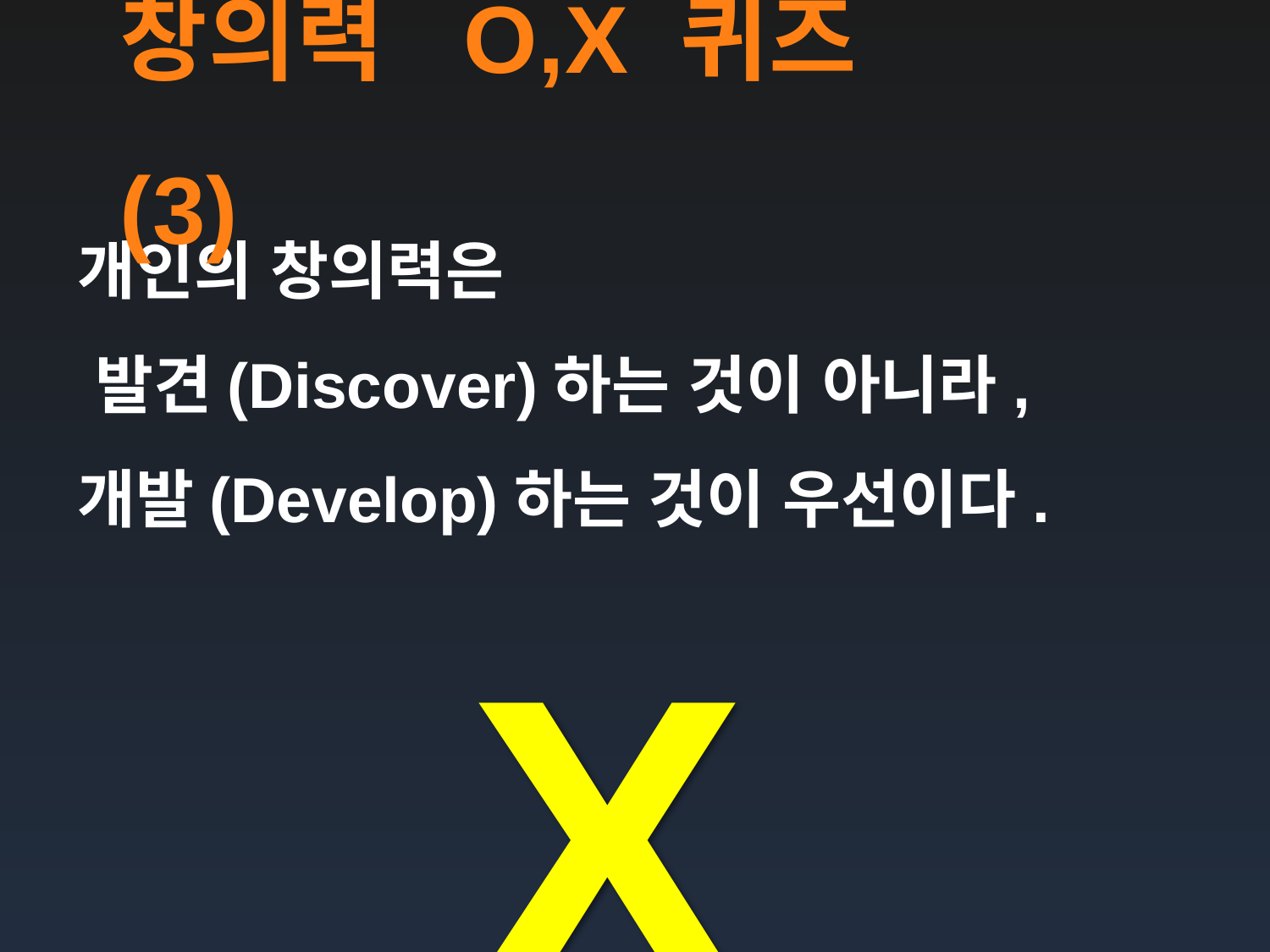

# 창의력  O,X 퀴즈(3)
개인의 창의력은
 발견(Discover)하는 것이 아니라,
개발(Develop)하는 것이 우선이다.
X